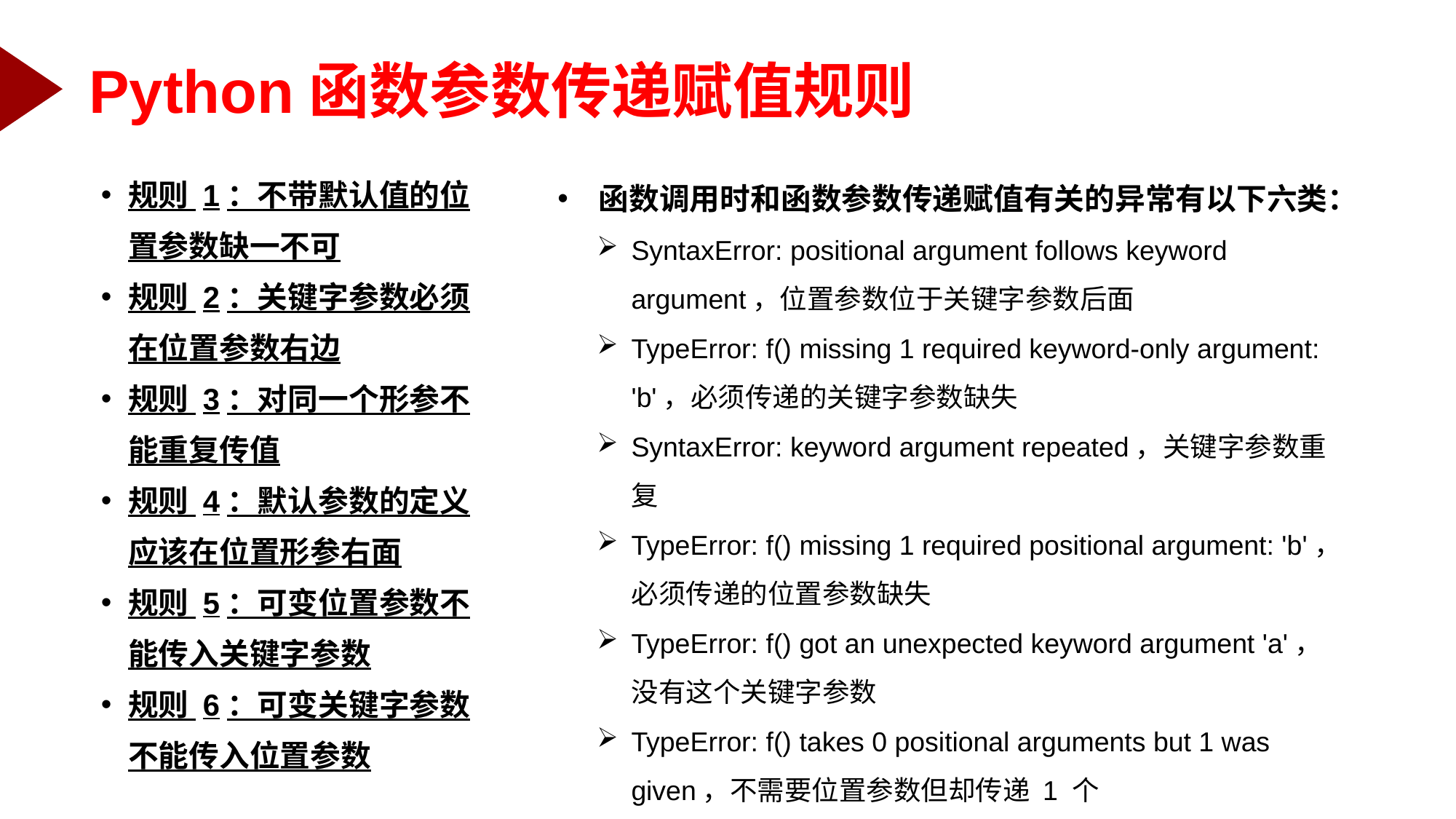

Python函数参数传递赋值规则

规则 1：不带默认值的位置参数缺一不可
规则 2：关键字参数必须在位置参数右边
规则 3：对同一个形参不能重复传值
规则 4：默认参数的定义应该在位置形参右面
规则 5：可变位置参数不能传入关键字参数
规则 6：可变关键字参数不能传入位置参数

函数调用时和函数参数传递赋值有关的异常有以下六类：
SyntaxError: positional argument follows keyword argument，位置参数位于关键字参数后面
TypeError: f() missing 1 required keyword-only argument: 'b'，必须传递的关键字参数缺失
SyntaxError: keyword argument repeated，关键字参数重复
TypeError: f() missing 1 required positional argument: 'b'，必须传递的位置参数缺失
TypeError: f() got an unexpected keyword argument 'a'，没有这个关键字参数
TypeError: f() takes 0 positional arguments but 1 was given，不需要位置参数但却传递 1 个